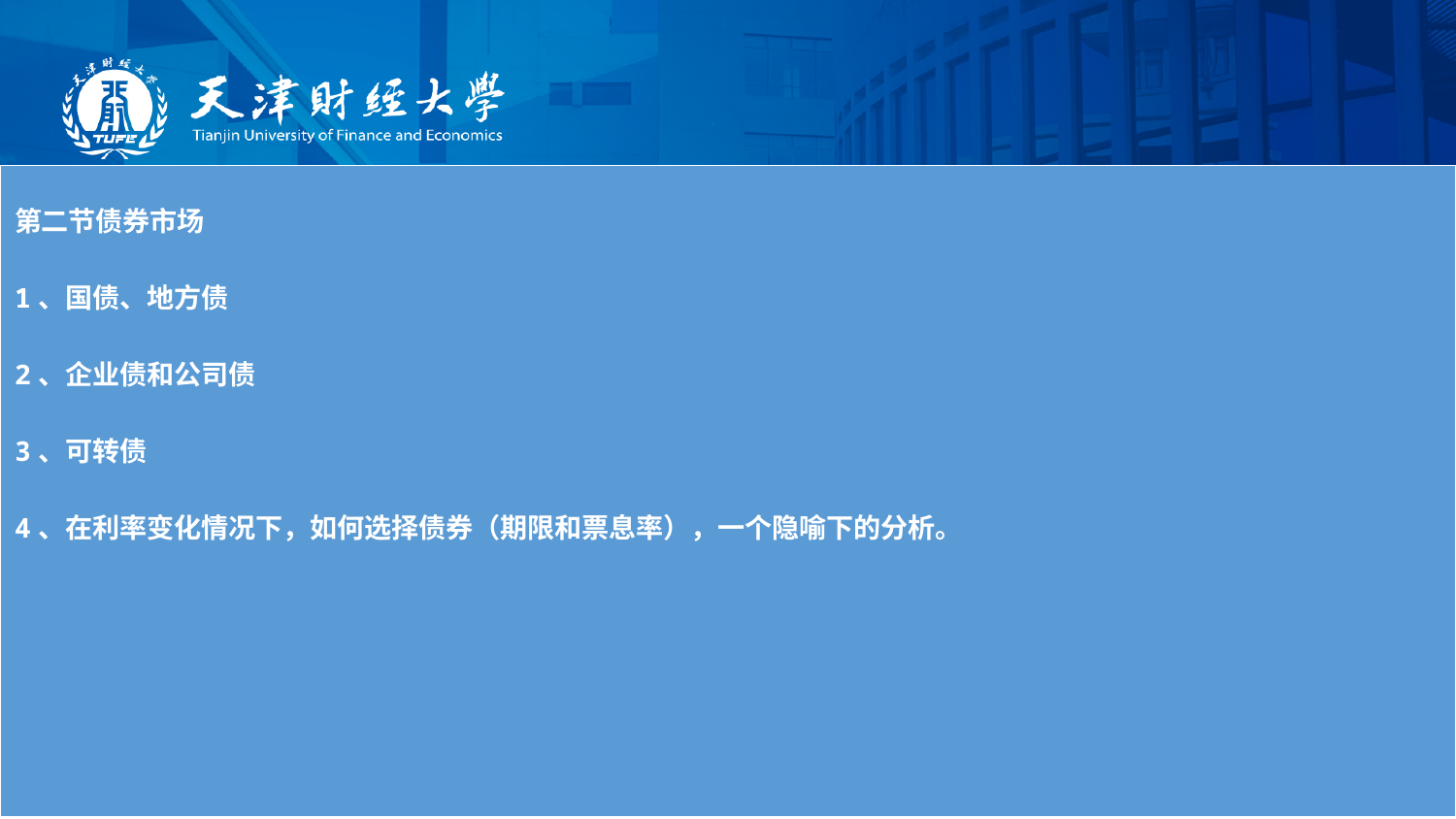

| 第二节债券市场 1、国债、地方债 2、企业债和公司债 3、可转债 4、在利率变化情况下，如何选择债券（期限和票息率），一个隐喻下的分析。 |
| --- |
第六章 商业银行